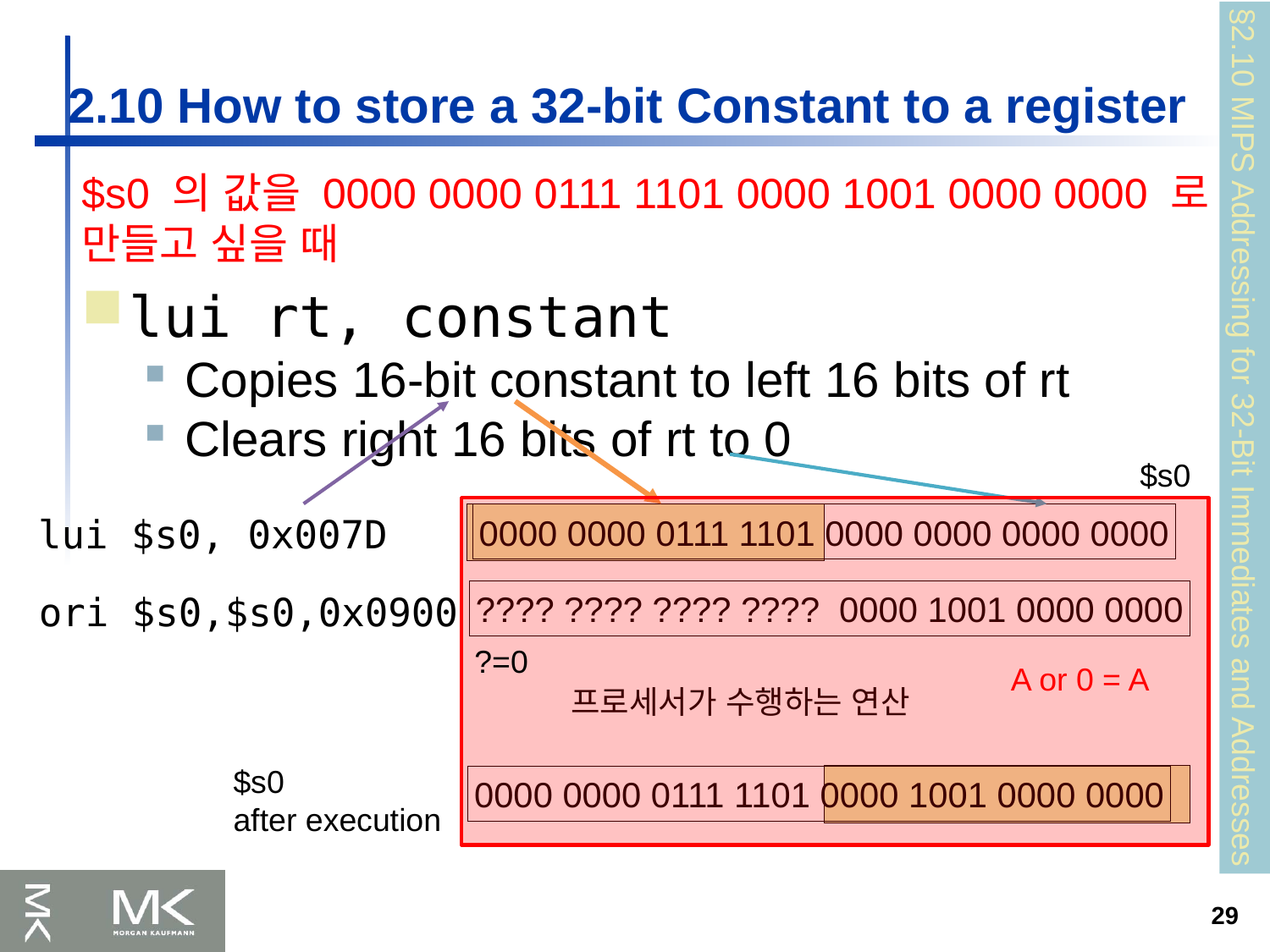

2.10 How to store a 32-bit Constant to a register
$s0 의 값을 0000 0000 0111 1101 0000 1001 0000 0000 로 만들고 싶을 때
lui rt, constant
Copies 16-bit constant to left 16 bits of rt
Clears right 16 bits of rt to 0
§2.10 MIPS Addressing for 32-Bit Immediates and Addresses
$s0

lui $s0, 0x007D
0000 0000 0111 1101 0000 0000 0000 0000
???? ???? ???? ????  0000 1001 0000 0000
ori $s0,$s0,0x0900
?=0
A or 0 = A
프로세서가 수행하는 연산
$s0
after execution

0000 0000 0111 1101 0000 1001 0000 0000
29